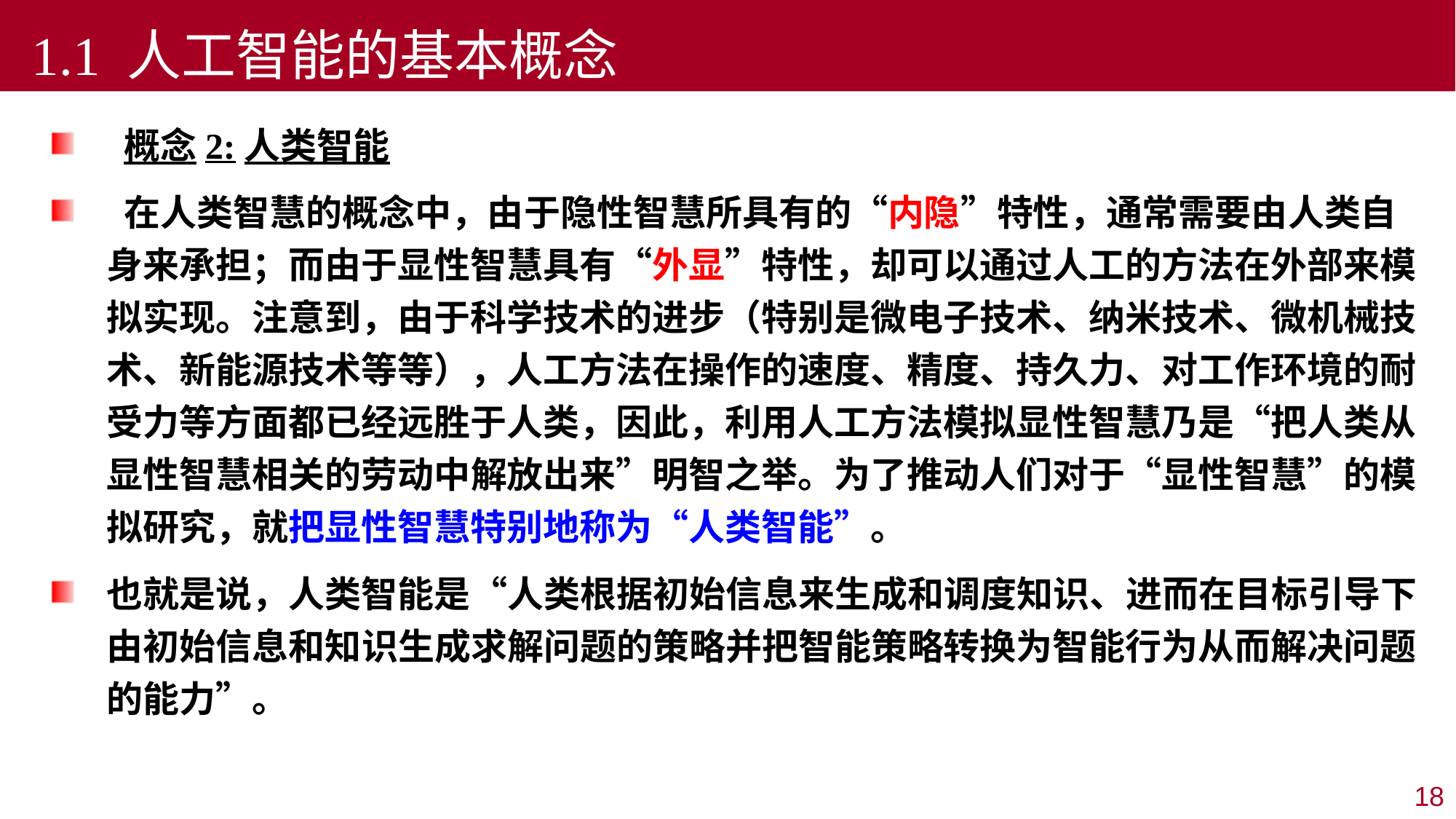

1.1 人工智能的基本概念
 概念2:人类智能
 在人类智慧的概念中，由于隐性智慧所具有的“内隐”特性，通常需要由人类自身来承担；而由于显性智慧具有“外显”特性，却可以通过人工的方法在外部来模拟实现。注意到，由于科学技术的进步（特别是微电子技术、纳米技术、微机械技术、新能源技术等等），人工方法在操作的速度、精度、持久力、对工作环境的耐受力等方面都已经远胜于人类，因此，利用人工方法模拟显性智慧乃是“把人类从显性智慧相关的劳动中解放出来”明智之举。为了推动人们对于“显性智慧”的模拟研究，就把显性智慧特别地称为“人类智能”。
也就是说，人类智能是“人类根据初始信息来生成和调度知识、进而在目标引导下由初始信息和知识生成求解问题的策略并把智能策略转换为智能行为从而解决问题的能力”。

18